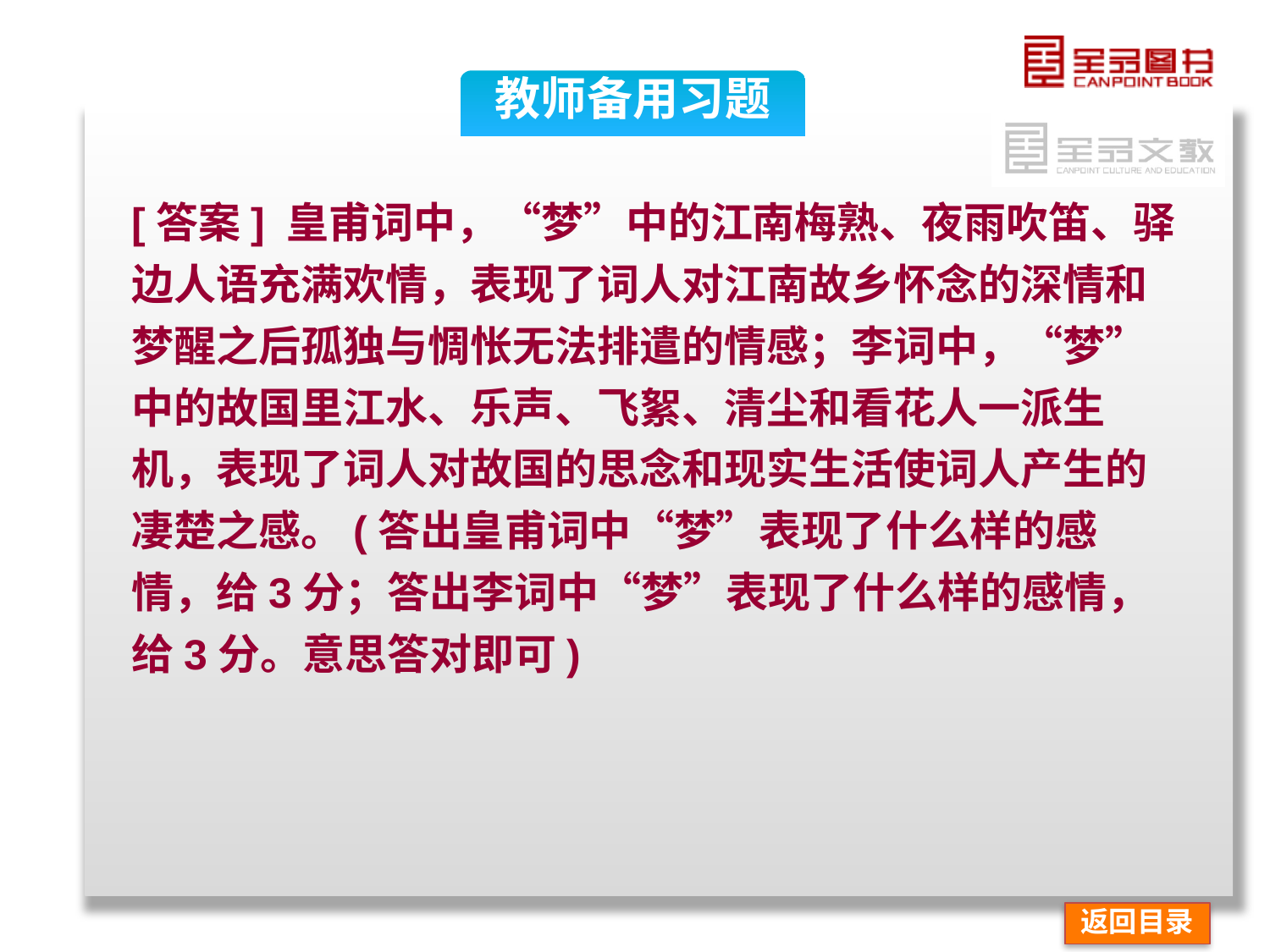

教师备用习题
[答案] 皇甫词中，“梦”中的江南梅熟、夜雨吹笛、驿边人语充满欢情，表现了词人对江南故乡怀念的深情和梦醒之后孤独与惆怅无法排遣的情感；李词中，“梦”中的故国里江水、乐声、飞絮、清尘和看花人一派生机，表现了词人对故国的思念和现实生活使词人产生的凄楚之感。(答出皇甫词中“梦”表现了什么样的感情，给3分；答出李词中“梦”表现了什么样的感情，给3分。意思答对即可)
返回目录